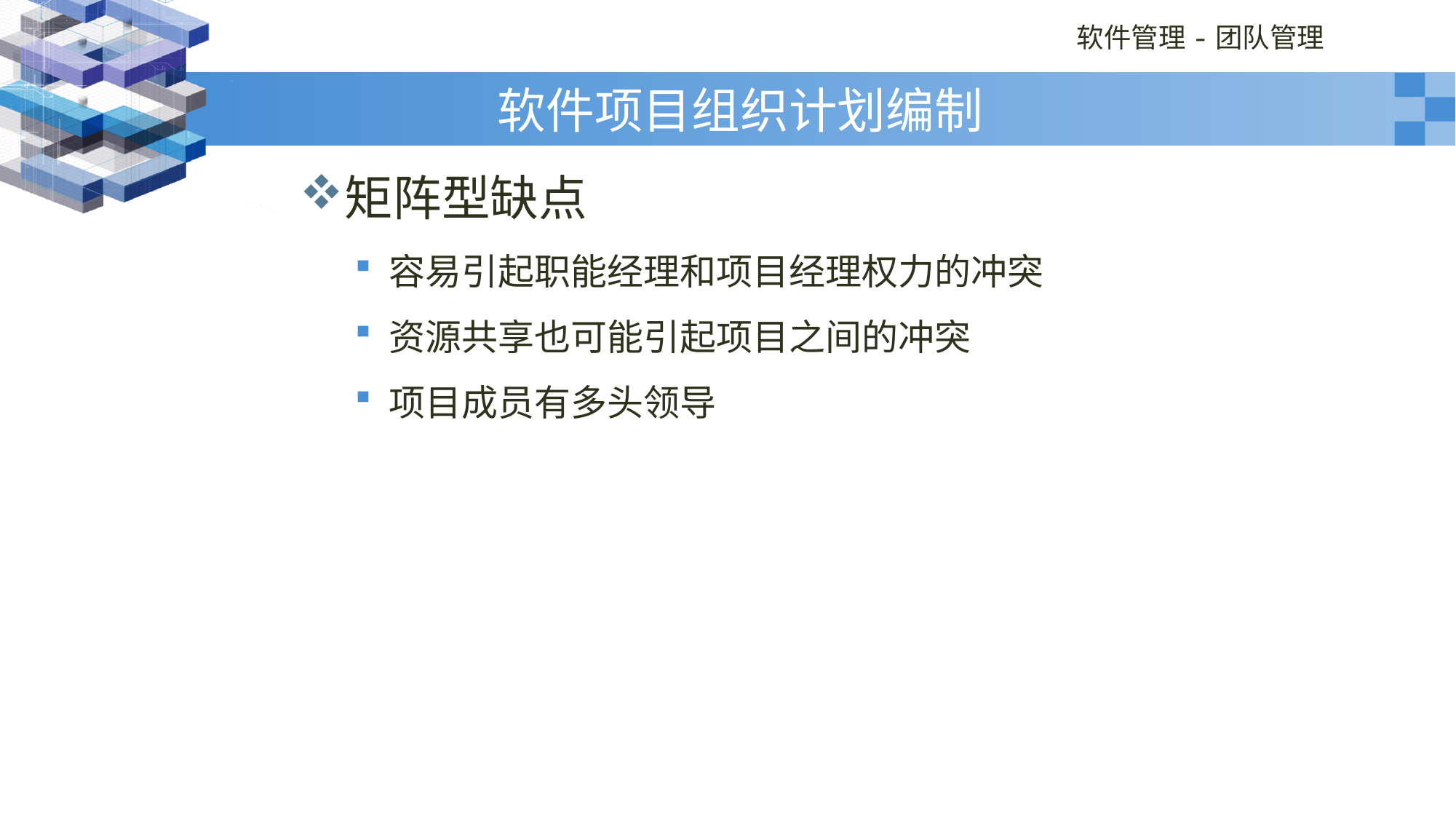

# 软件项目组织计划编制
矩阵型缺点
容易引起职能经理和项目经理权力的冲突
资源共享也可能引起项目之间的冲突
项目成员有多头领导